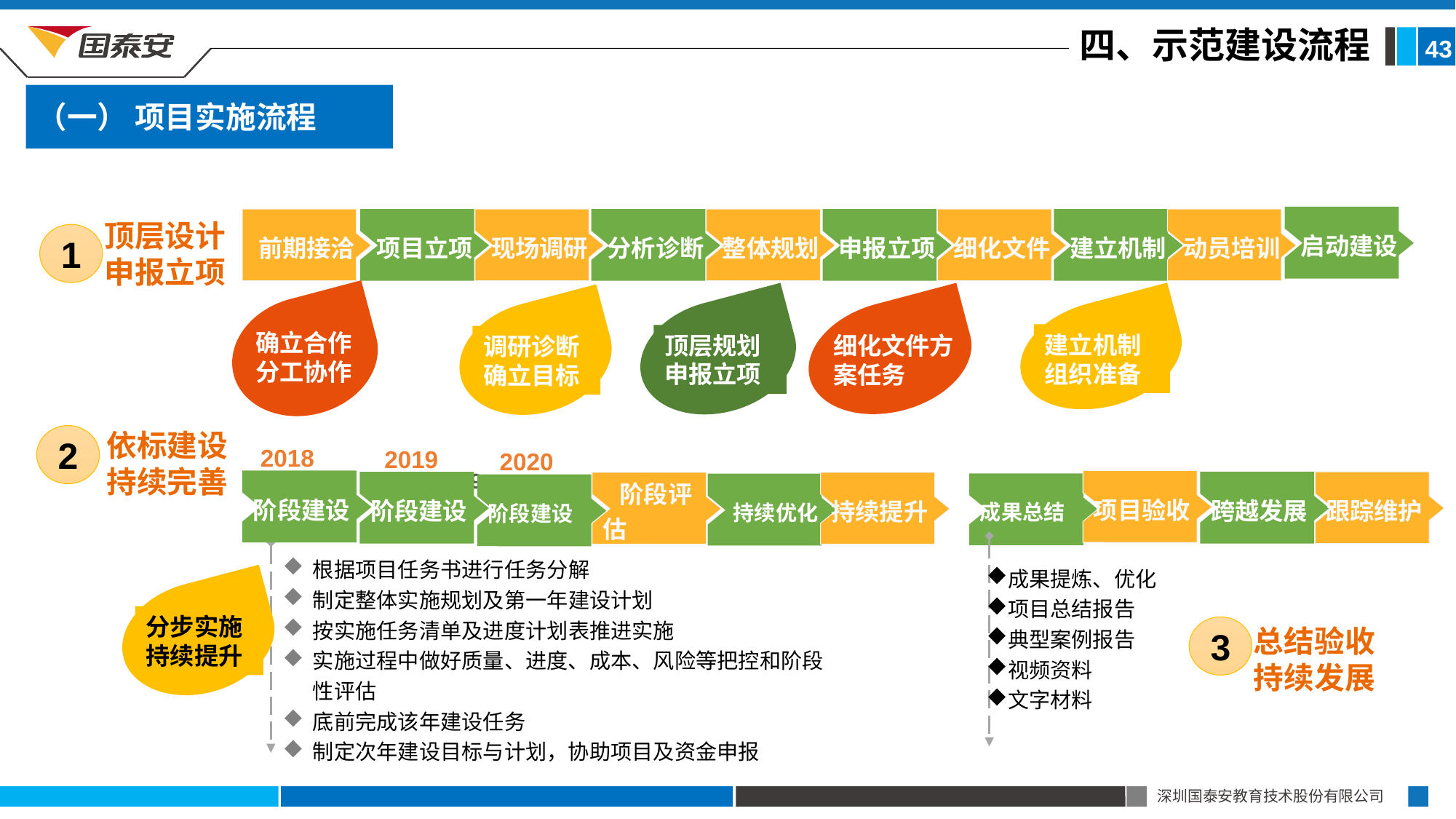

四、示范建设流程
43
（一） 项目实施流程
启动建设
前期接洽
项目立项
现场调研
分析诊断
整体规划
申报立项
细化文件
建立机制
动员培训
顶层设计申报立项
1

确立合作
分工协作

顶层规划申报立项

建立机制组织准备

调研诊断确立目标

细化文件方案任务
依标建设持续完善
2
2018
2019
2020
2019
根据项目任务书进行任务分解
制定整体实施规划及第一年建设计划
按实施任务清单及进度计划表推进实施
实施过程中做好质量、进度、成本、风险等把控和阶段性评估
底前完成该年建设任务
制定次年建设目标与计划，协助项目及资金申报
项目验收
阶段建设
跨越发展
跟踪维护
阶段建设
持续提升
  阶段评估
成果总结
  持续优化
阶段建设
成果提炼、优化
项目总结报告
典型案例报告
视频资料
文字材料

分步实施持续提升
3
总结验收
持续发展